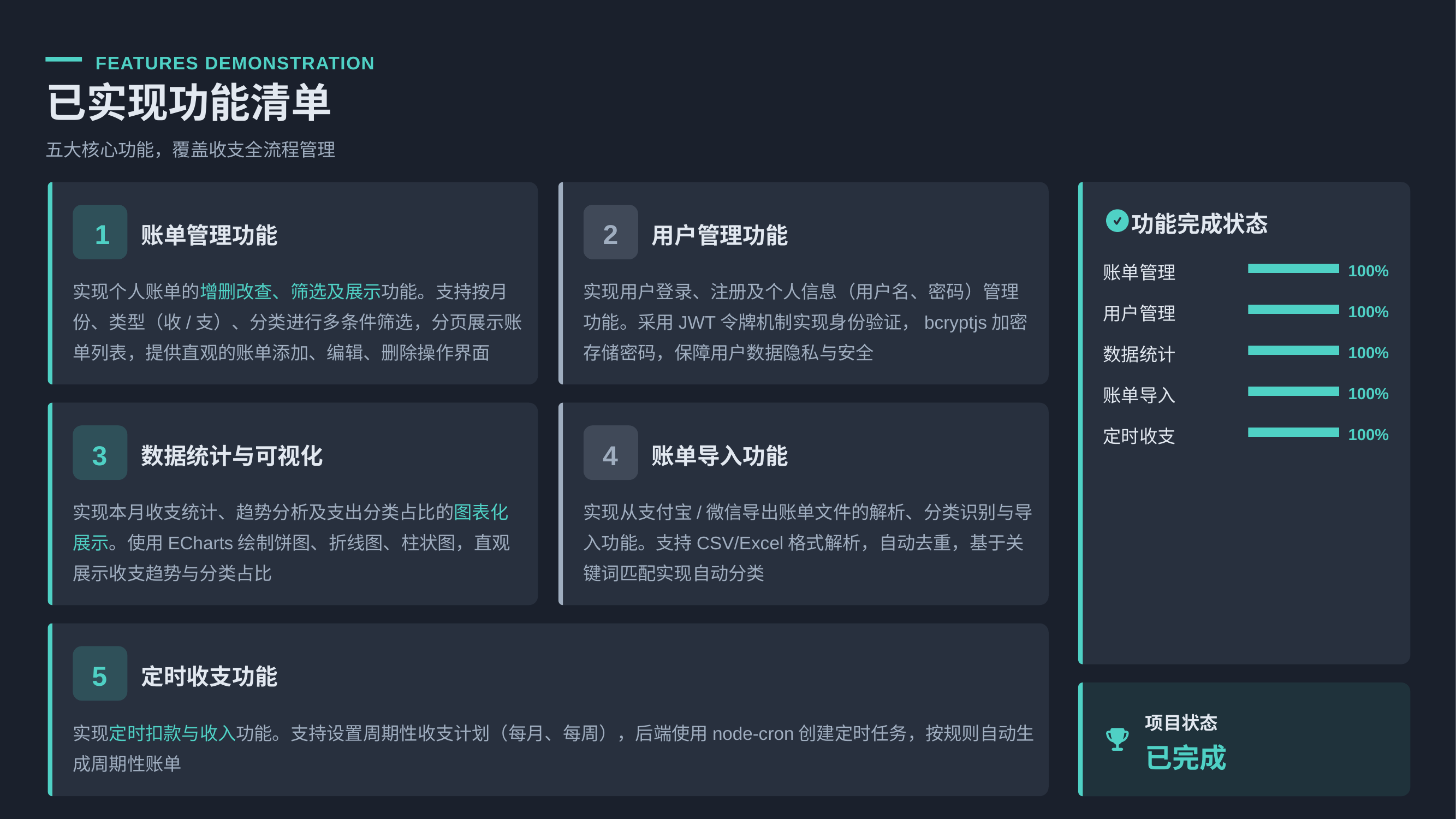

FEATURES DEMONSTRATION

已实现功能清单
五大核心功能，覆盖收支全流程管理

功能完成状态

1
2
账单管理功能
用户管理功能
账单管理
100%

实现个人账单的增删改查、筛选及展示功能。支持按月份、类型（收/支）、分类进行多条件筛选，分页展示账单列表，提供直观的账单添加、编辑、删除操作界面
实现用户登录、注册及个人信息（用户名、密码）管理功能。采用JWT令牌机制实现身份验证，bcryptjs加密存储密码，保障用户数据隐私与安全
用户管理
100%

数据统计
100%

账单导入
100%

定时收支
100%

3
4
数据统计与可视化
账单导入功能
实现本月收支统计、趋势分析及支出分类占比的图表化展示。使用ECharts绘制饼图、折线图、柱状图，直观展示收支趋势与分类占比
实现从支付宝/微信导出账单文件的解析、分类识别与导入功能。支持CSV/Excel格式解析，自动去重，基于关键词匹配实现自动分类

5
定时收支功能

项目状态
实现定时扣款与收入功能。支持设置周期性收支计划（每月、每周），后端使用node-cron创建定时任务，按规则自动生成周期性账单

已完成